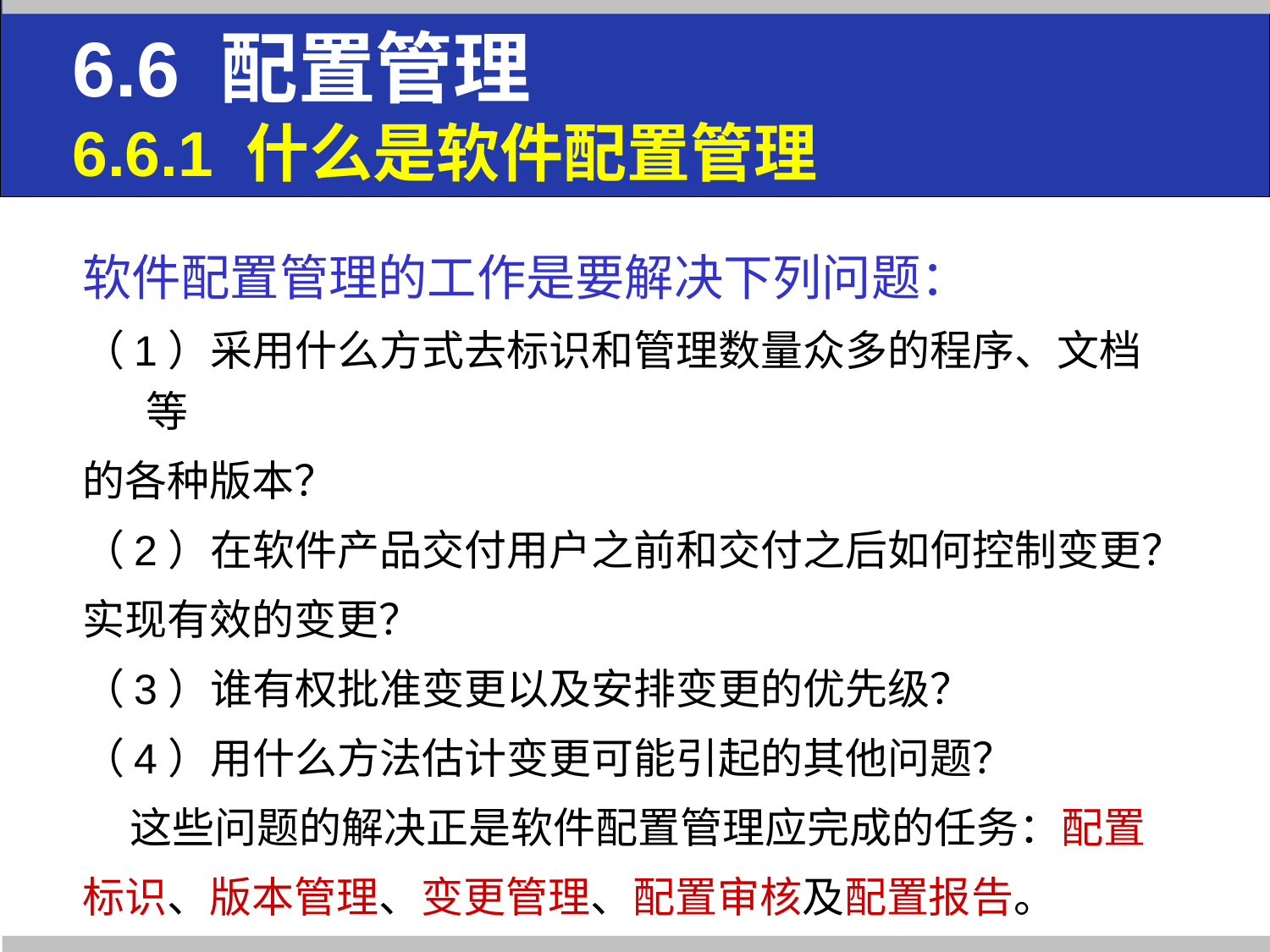

6.6 配置管理
6.6.1 什么是软件配置管理
软件配置管理的工作是要解决下列问题：
（1）采用什么方式去标识和管理数量众多的程序、文档等
的各种版本？
（2）在软件产品交付用户之前和交付之后如何控制变更？
实现有效的变更？
（3）谁有权批准变更以及安排变更的优先级？
（4）用什么方法估计变更可能引起的其他问题？
    这些问题的解决正是软件配置管理应完成的任务：配置
标识、版本管理、变更管理、配置审核及配置报告。
817